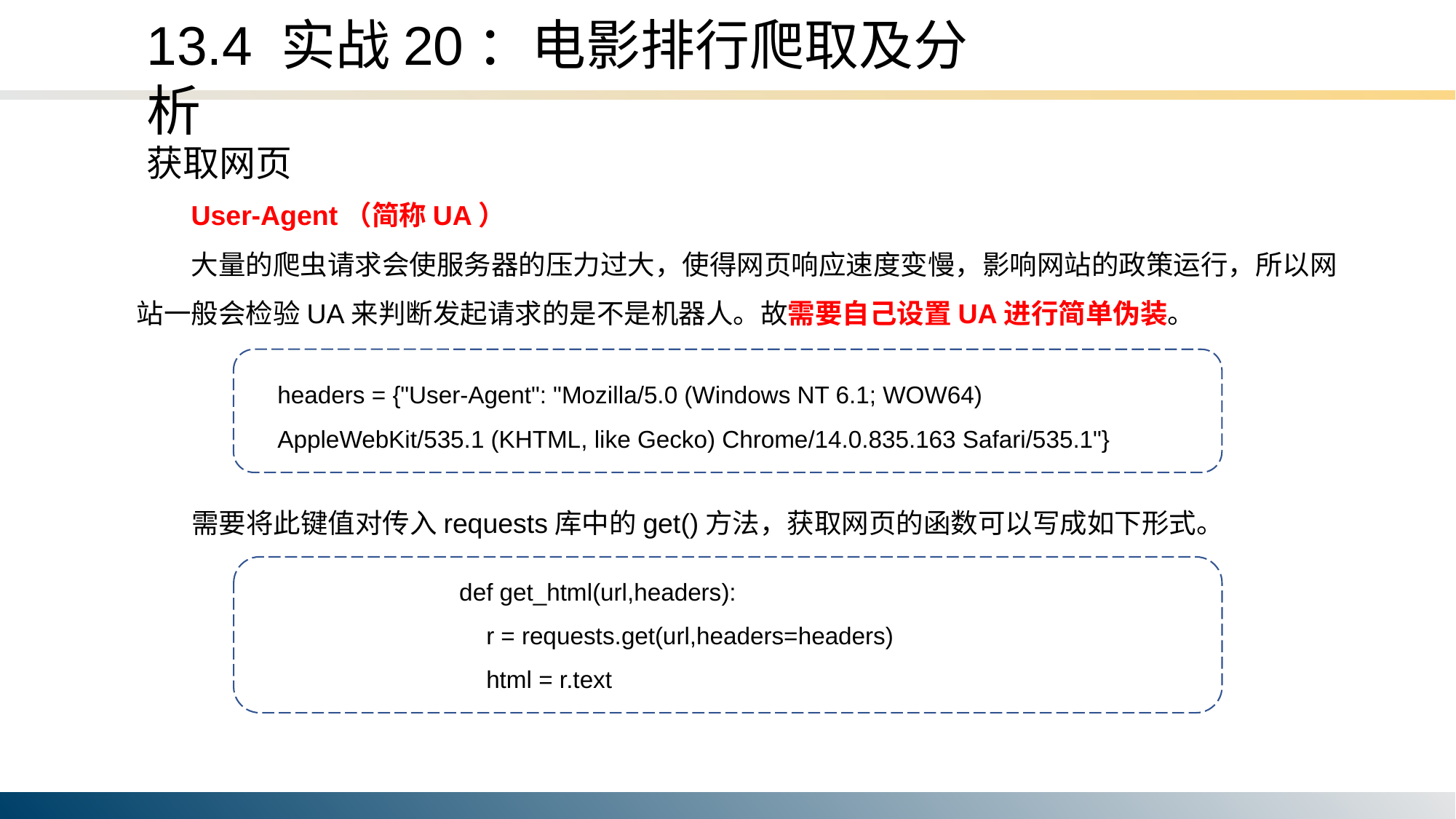

13.4 实战20：电影排行爬取及分析
获取网页
User-Agent（简称UA）
大量的爬虫请求会使服务器的压力过大，使得网页响应速度变慢，影响网站的政策运行，所以网站一般会检验UA来判断发起请求的是不是机器人。故需要自己设置UA进行简单伪装。

headers = {"User-Agent": "Mozilla/5.0 (Windows NT 6.1; WOW64) AppleWebKit/535.1 (KHTML, like Gecko) Chrome/14.0.835.163 Safari/535.1"}
需要将此键值对传入requests库中的get()方法，获取网页的函数可以写成如下形式。
def get_html(url,headers):
    r = requests.get(url,headers=headers)
    html = r.text